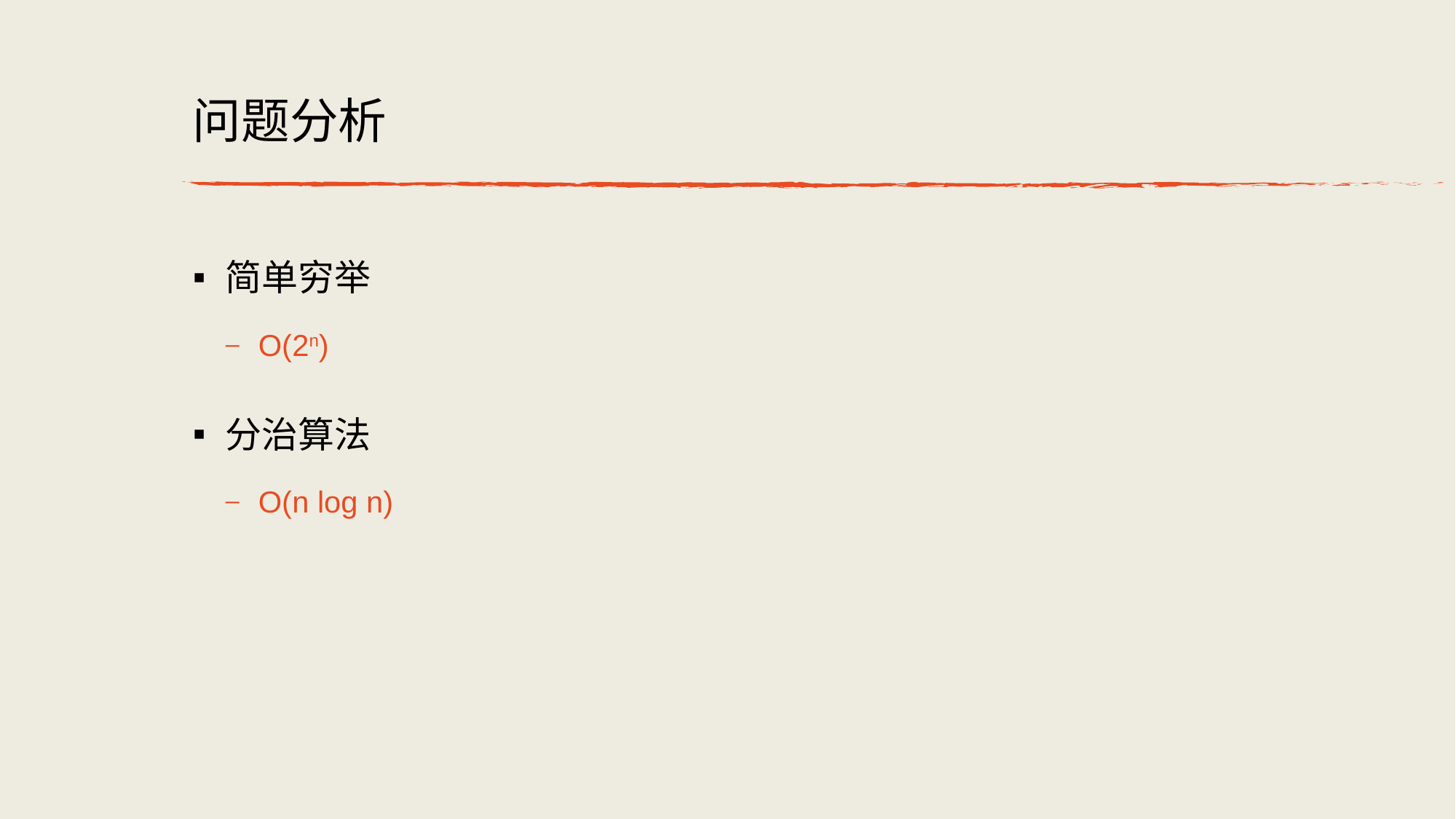

# 问题分析
简单穷举
O(2n)
分治算法
O(n log n)